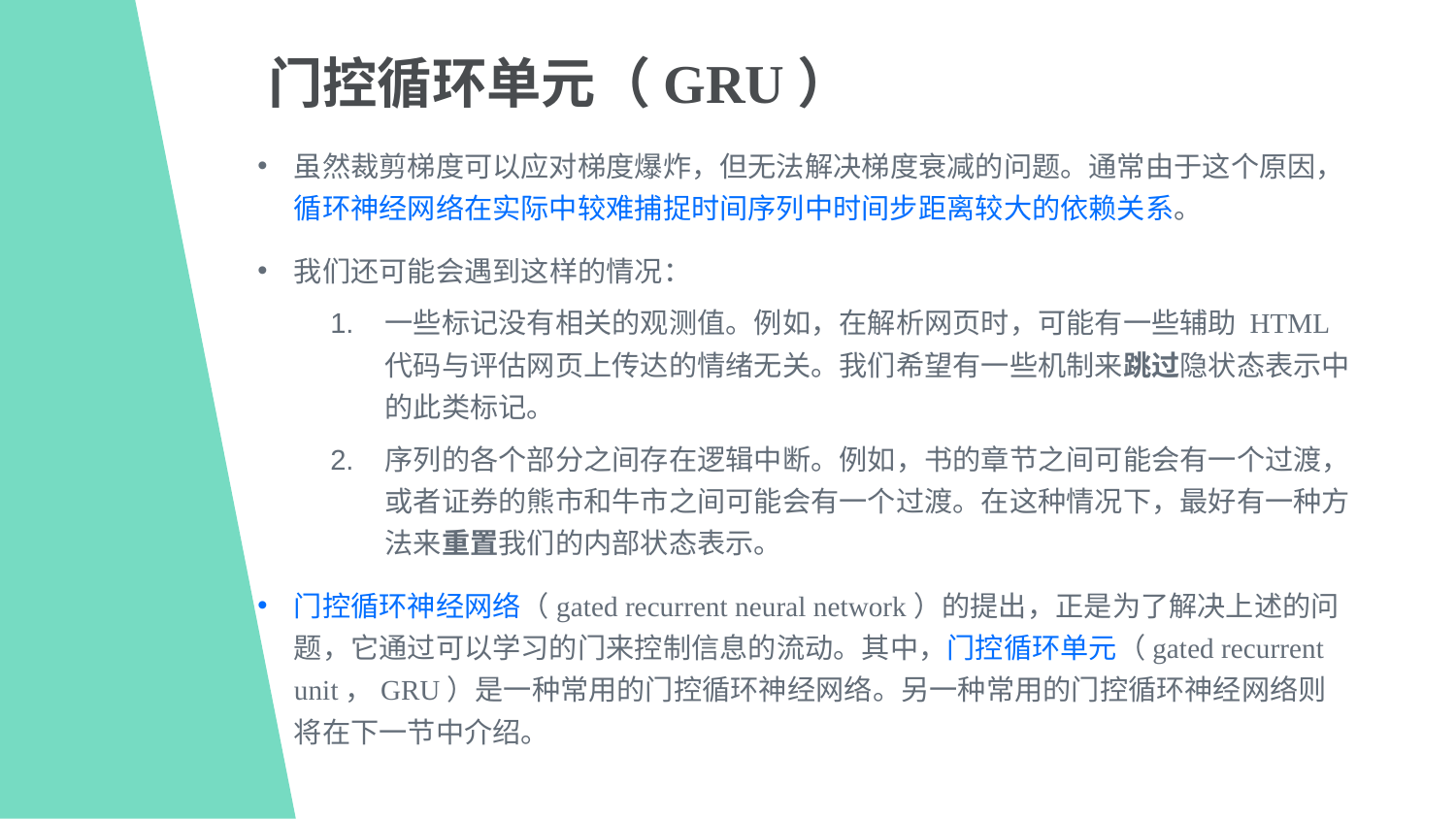

门控循环单元（GRU）
虽然裁剪梯度可以应对梯度爆炸，但无法解决梯度衰减的问题。通常由于这个原因，循环神经网络在实际中较难捕捉时间序列中时间步距离较大的依赖关系。
我们还可能会遇到这样的情况：
一些标记没有相关的观测值。例如，在解析网页时，可能有一些辅助 HTML 代码与评估网页上传达的情绪无关。我们希望有一些机制来跳过隐状态表示中的此类标记。
序列的各个部分之间存在逻辑中断。例如，书的章节之间可能会有一个过渡，或者证券的熊市和牛市之间可能会有一个过渡。在这种情况下，最好有一种方法来重置我们的内部状态表示。
门控循环神经网络（gated recurrent neural network）的提出，正是为了解决上述的问题，它通过可以学习的门来控制信息的流动。其中，门控循环单元（gated recurrent unit，GRU）是一种常用的门控循环神经网络。另一种常用的门控循环神经网络则将在下一节中介绍。